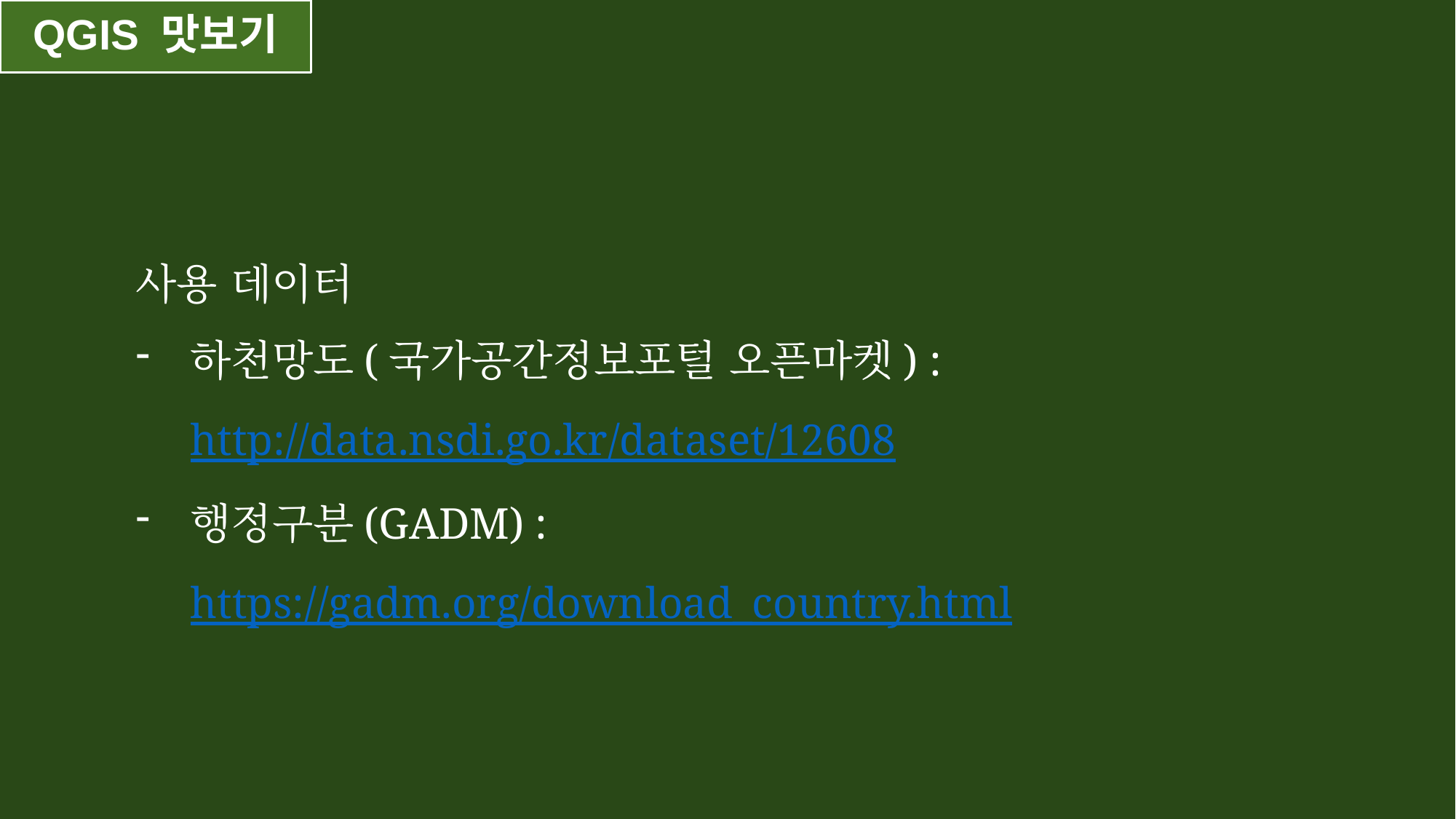

QGIS 맛보기
사용 데이터
하천망도(국가공간정보포털 오픈마켓) : http://data.nsdi.go.kr/dataset/12608
행정구분(GADM) : https://gadm.org/download_country.html